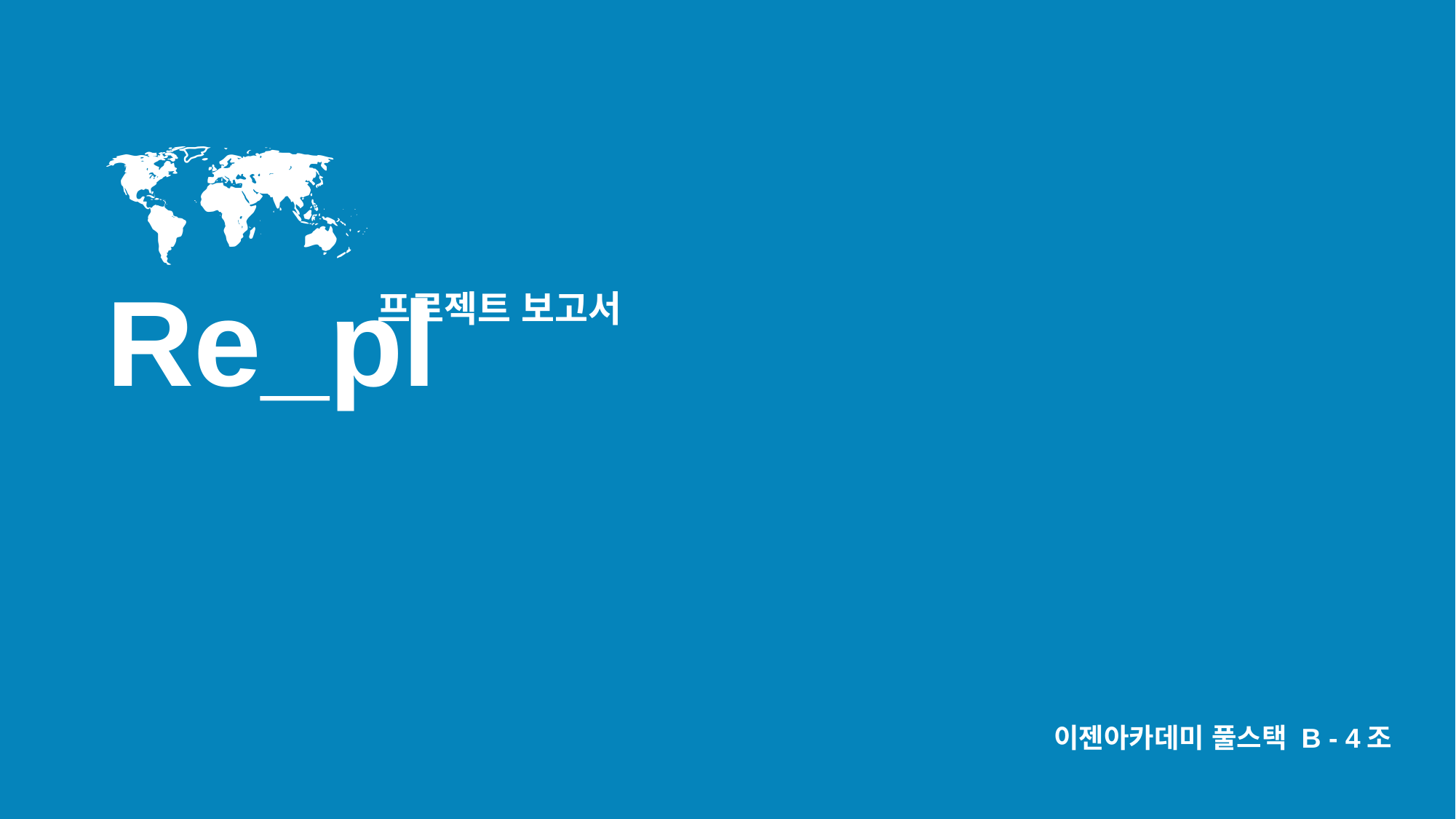

🗺️ Re_pl
프로젝트 보고서
이젠아카데미 풀스택 B - 4조